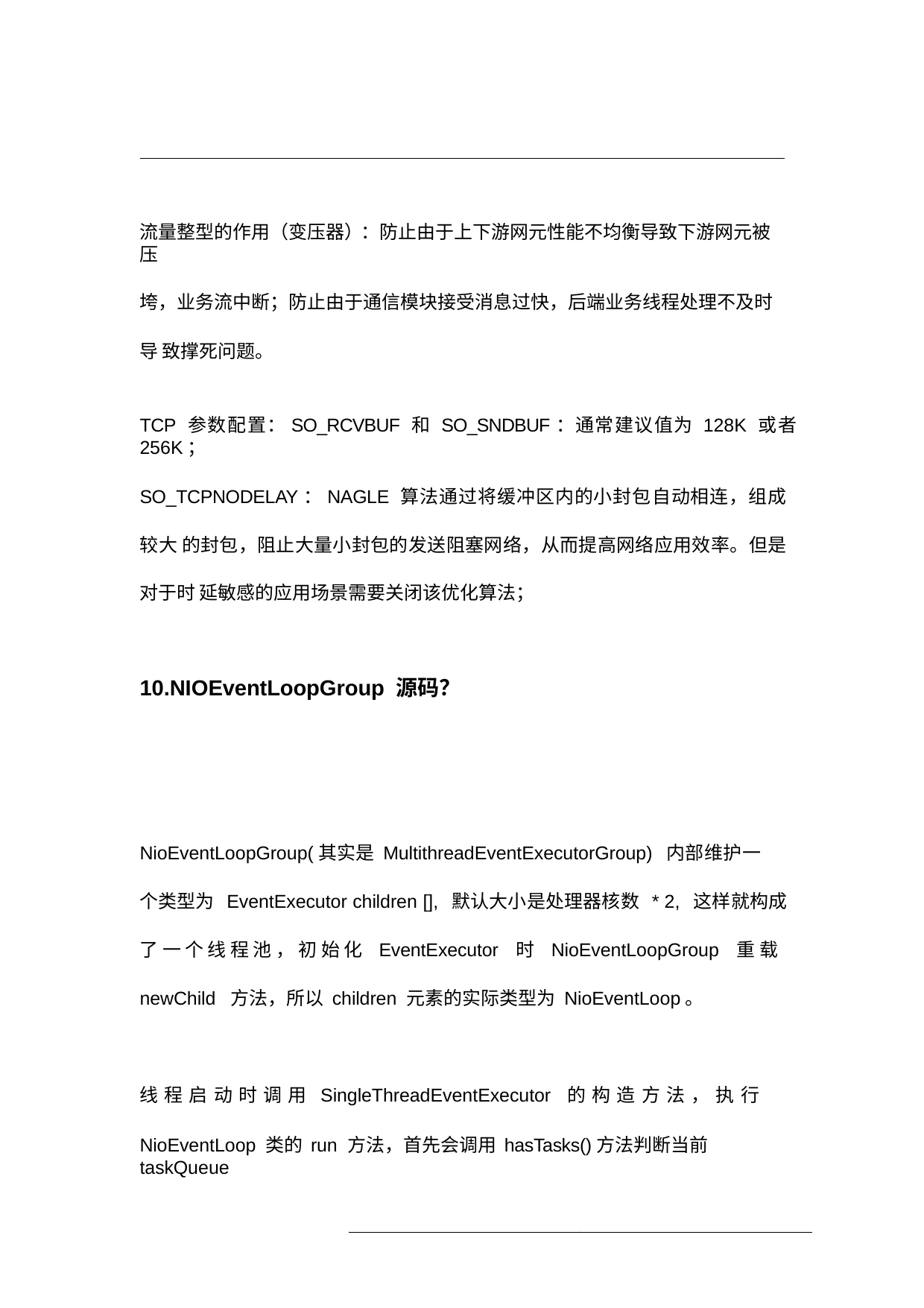

流量整型的作用（变压器）：防止由于上下游网元性能不均衡导致下游网元被压
垮，业务流中断；防止由于通信模块接受消息过快，后端业务线程处理不及时导 致撑死问题。
TCP 参数配置：SO_RCVBUF 和 SO_SNDBUF：通常建议值为 128K 或者 256K；
SO_TCPNODELAY：NAGLE 算法通过将缓冲区内的小封包自动相连，组成较大 的封包，阻止大量小封包的发送阻塞网络，从而提高网络应用效率。但是对于时 延敏感的应用场景需要关闭该优化算法；
10.NIOEventLoopGroup 源码？
NioEventLoopGroup(其实是 MultithreadEventExecutorGroup) 内部维护一
个类型为 EventExecutor children [], 默认大小是处理器核数 * 2, 这样就构成 了一个线程池，初始化 EventExecutor 时 NioEventLoopGroup 重载newChild  方法，所以 children 元素的实际类型为 NioEventLoop。
线 程 启 动 时 调 用  SingleThreadEventExecutor  的 构 造 方 法 ， 执 行

NioEventLoop 类的run 方法，首先会调用hasTasks()方法判断当前taskQueue